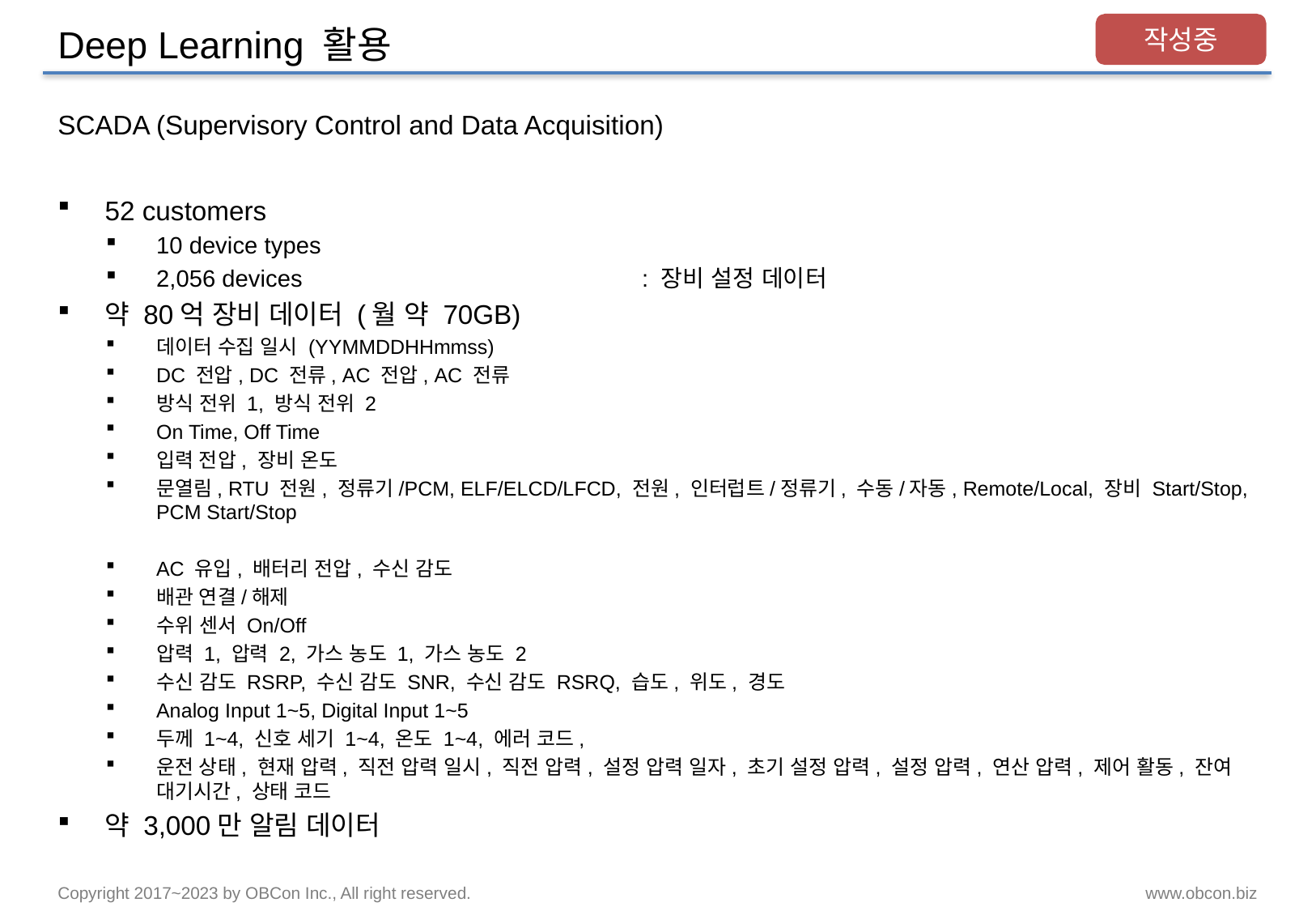

# Deep Learning 활용
작성중
SCADA (Supervisory Control and Data Acquisition)
52 customers
10 device types
2,056 devices			: 장비 설정 데이터
약 80억 장비 데이터 (월 약 70GB)
데이터 수집 일시 (YYMMDDHHmmss)
DC 전압, DC 전류, AC 전압, AC 전류
방식 전위 1, 방식 전위 2
On Time, Off Time
입력 전압, 장비 온도
문열림, RTU 전원, 정류기/PCM, ELF/ELCD/LFCD, 전원, 인터럽트/정류기, 수동/자동, Remote/Local, 장비 Start/Stop, PCM Start/Stop

AC 유입, 배터리 전압, 수신 감도
배관 연결/해제
수위 센서 On/Off
압력 1, 압력 2, 가스 농도 1, 가스 농도 2
수신 감도 RSRP, 수신 감도 SNR, 수신 감도 RSRQ, 습도, 위도, 경도
Analog Input 1~5, Digital Input 1~5
두께 1~4, 신호 세기 1~4, 온도 1~4, 에러 코드,
운전 상태, 현재 압력, 직전 압력 일시, 직전 압력, 설정 압력 일자, 초기 설정 압력, 설정 압력, 연산 압력, 제어 활동, 잔여 대기시간, 상태 코드
약 3,000만 알림 데이터